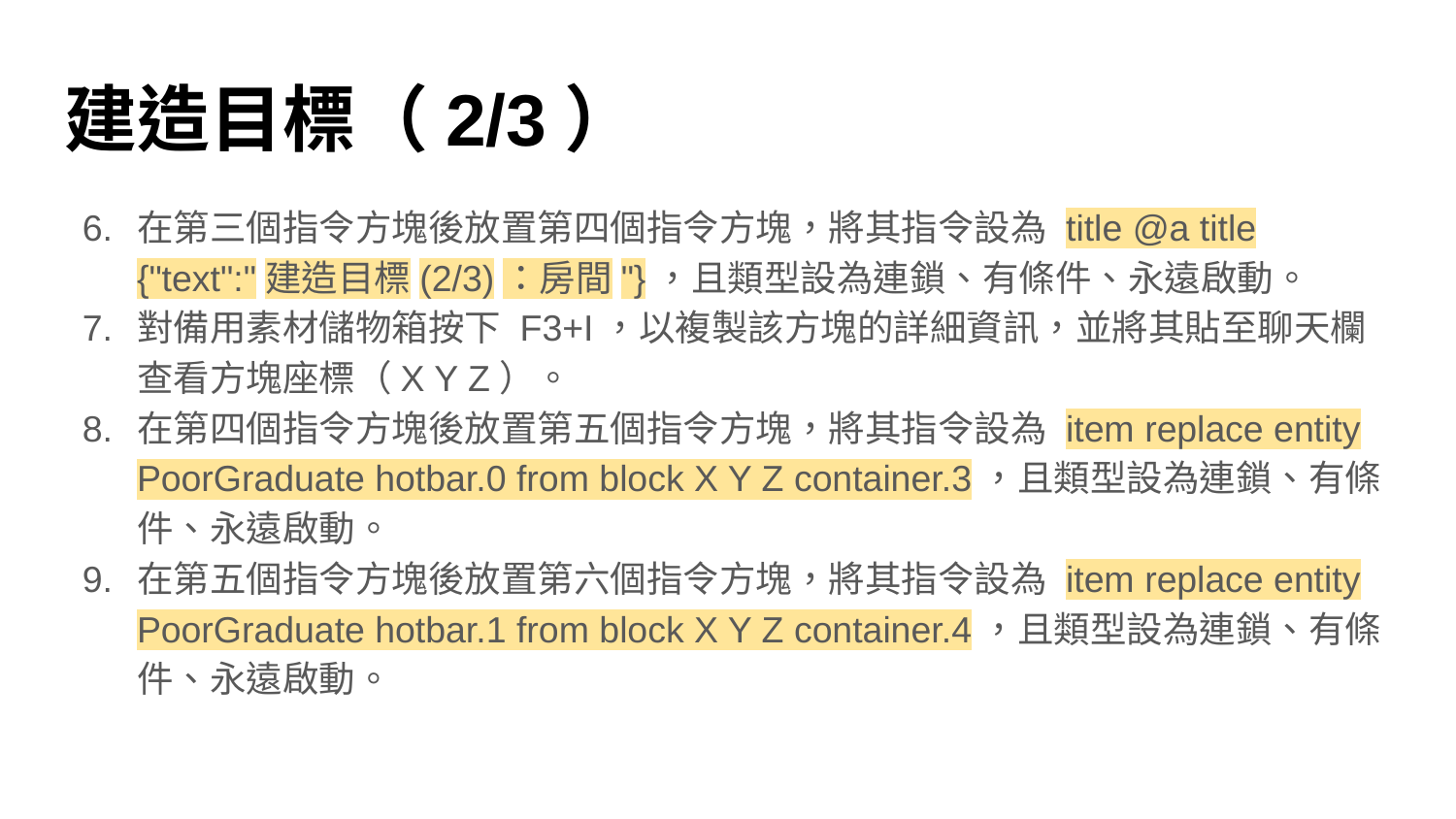

# 建造目標（2/3）
在第三個指令方塊後放置第四個指令方塊，將其指令設為 title @a title {"text":"建造目標(2/3)：房間"}，且類型設為連鎖、有條件、永遠啟動。
對備用素材儲物箱按下 F3+I，以複製該方塊的詳細資訊，並將其貼至聊天欄查看方塊座標（X Y Z）。
在第四個指令方塊後放置第五個指令方塊，將其指令設為 item replace entity PoorGraduate hotbar.0 from block X Y Z container.3，且類型設為連鎖、有條件、永遠啟動。
在第五個指令方塊後放置第六個指令方塊，將其指令設為 item replace entity PoorGraduate hotbar.1 from block X Y Z container.4，且類型設為連鎖、有條件、永遠啟動。